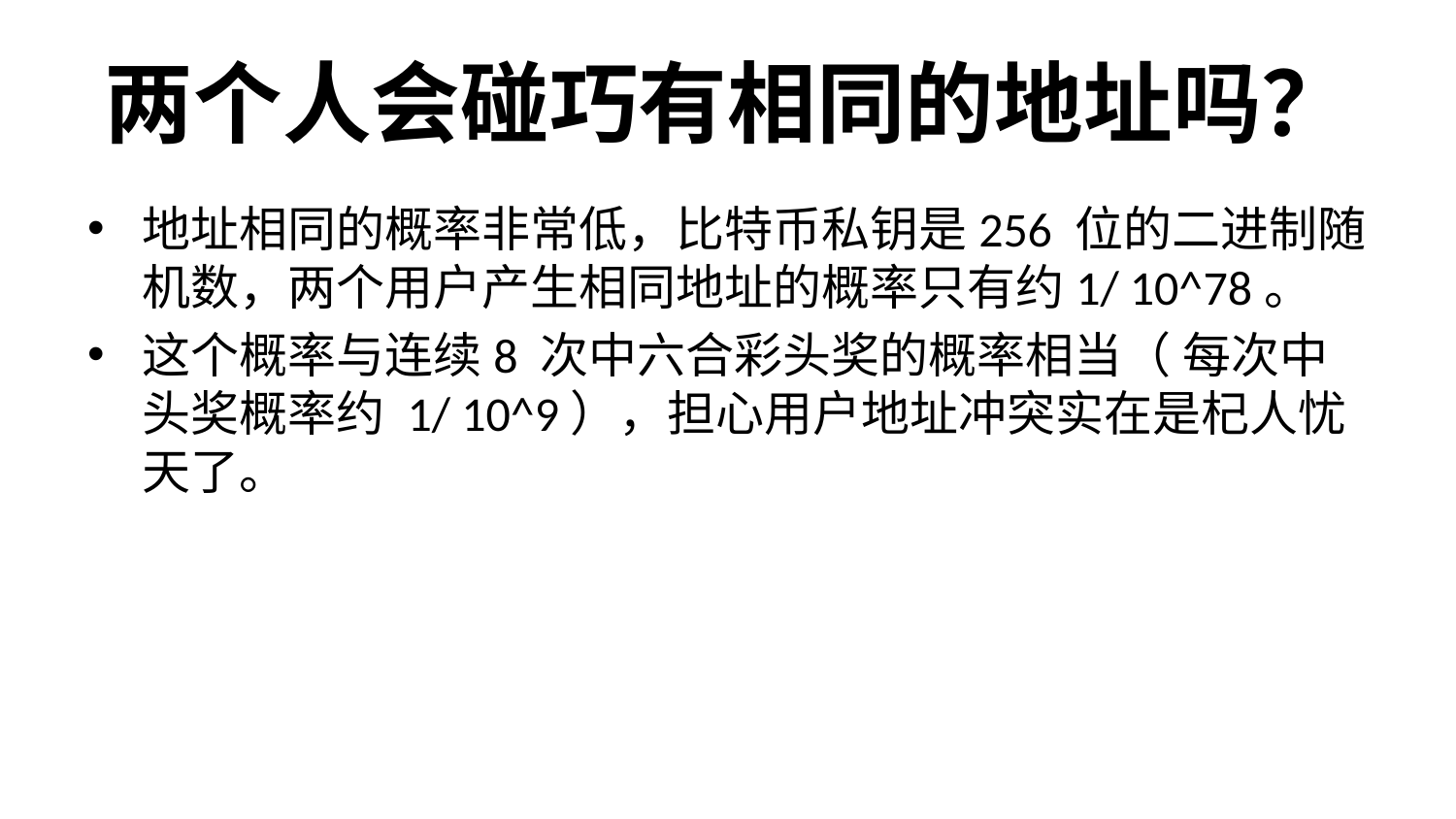

# 两个人会碰巧有相同的地址吗？
地址相同的概率非常低，比特币私钥是256 位的二进制随机数，两个用户产生相同地址的概率只有约1/ 10^78。
这个概率与连续8 次中六合彩头奖的概率相当（ 每次中头奖概率约 1/ 10^9），担心用户地址冲突实在是杞人忧天了。